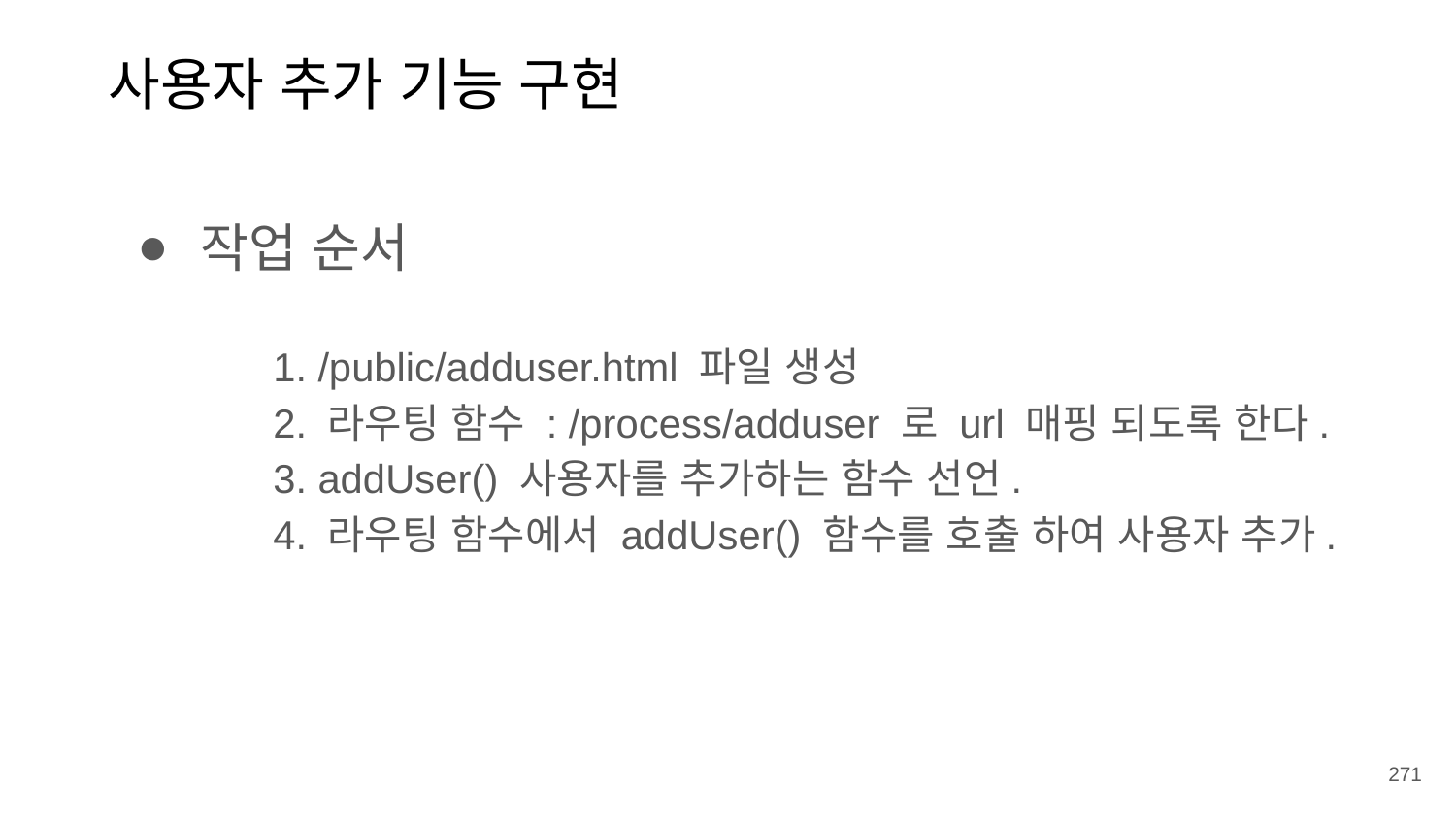

사용자 추가 기능 구현
작업 순서

1. /public/adduser.html 파일 생성
2. 라우팅 함수 : /process/adduser 로 url 매핑 되도록 한다.
3. addUser() 사용자를 추가하는 함수 선언.
4. 라우팅 함수에서 addUser() 함수를 호출 하여 사용자 추가.

271